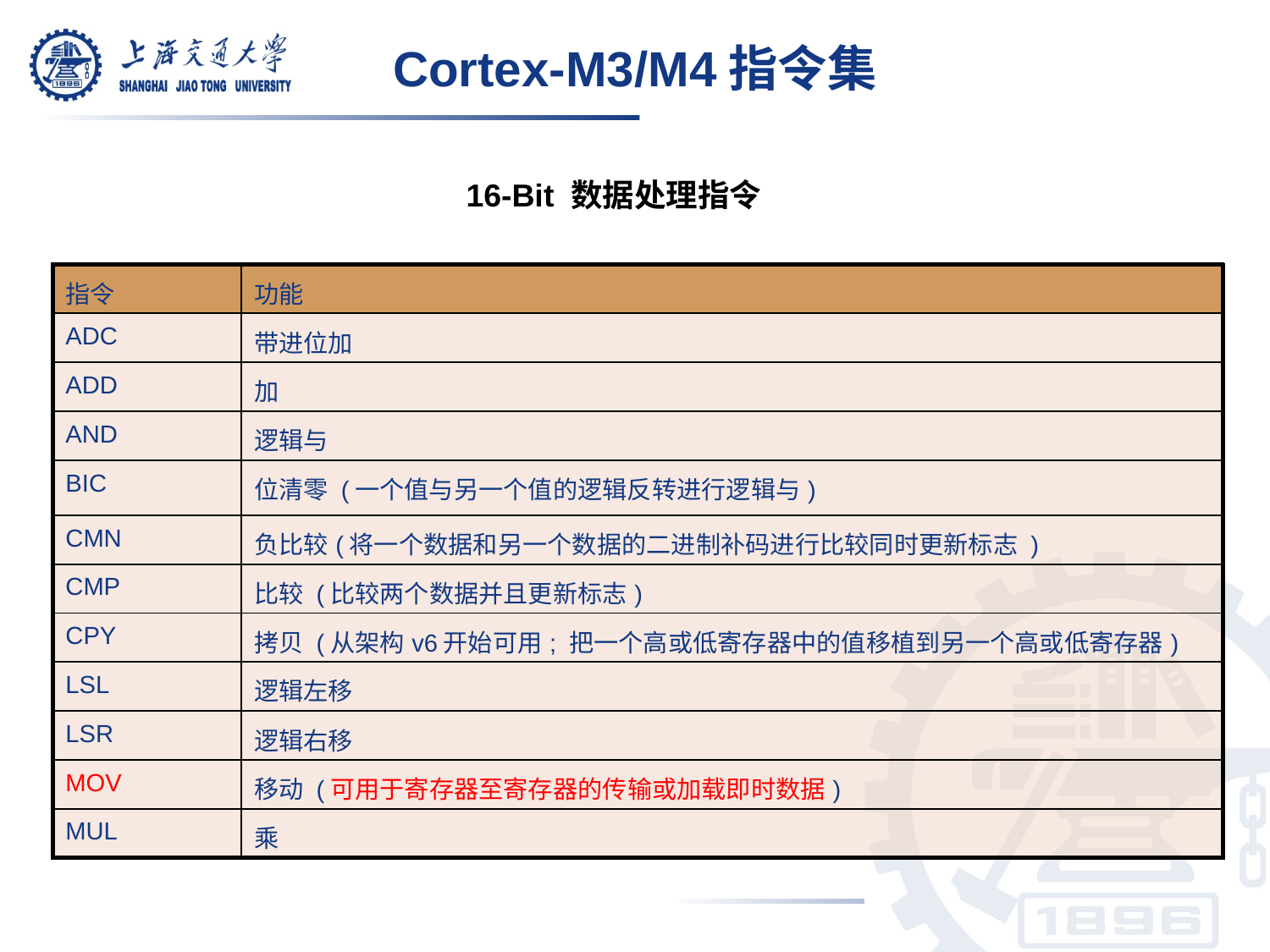

Cortex-M3/M4指令集
16-Bit 数据处理指令
| 指令 | 功能 |
| --- | --- |
| ADC | 带进位加 |
| ADD | 加 |
| AND | 逻辑与 |
| BIC | 位清零 (一个值与另一个值的逻辑反转进行逻辑与) |
| CMN | 负比较(将一个数据和另一个数据的二进制补码进行比较同时更新标志 ) |
| CMP | 比较 (比较两个数据并且更新标志) |
| CPY | 拷贝 (从架构v6开始可用; 把一个高或低寄存器中的值移植到另一个高或低寄存器) |
| LSL | 逻辑左移 |
| LSR | 逻辑右移 |
| MOV | 移动 (可用于寄存器至寄存器的传输或加载即时数据) |
| MUL | 乘 |